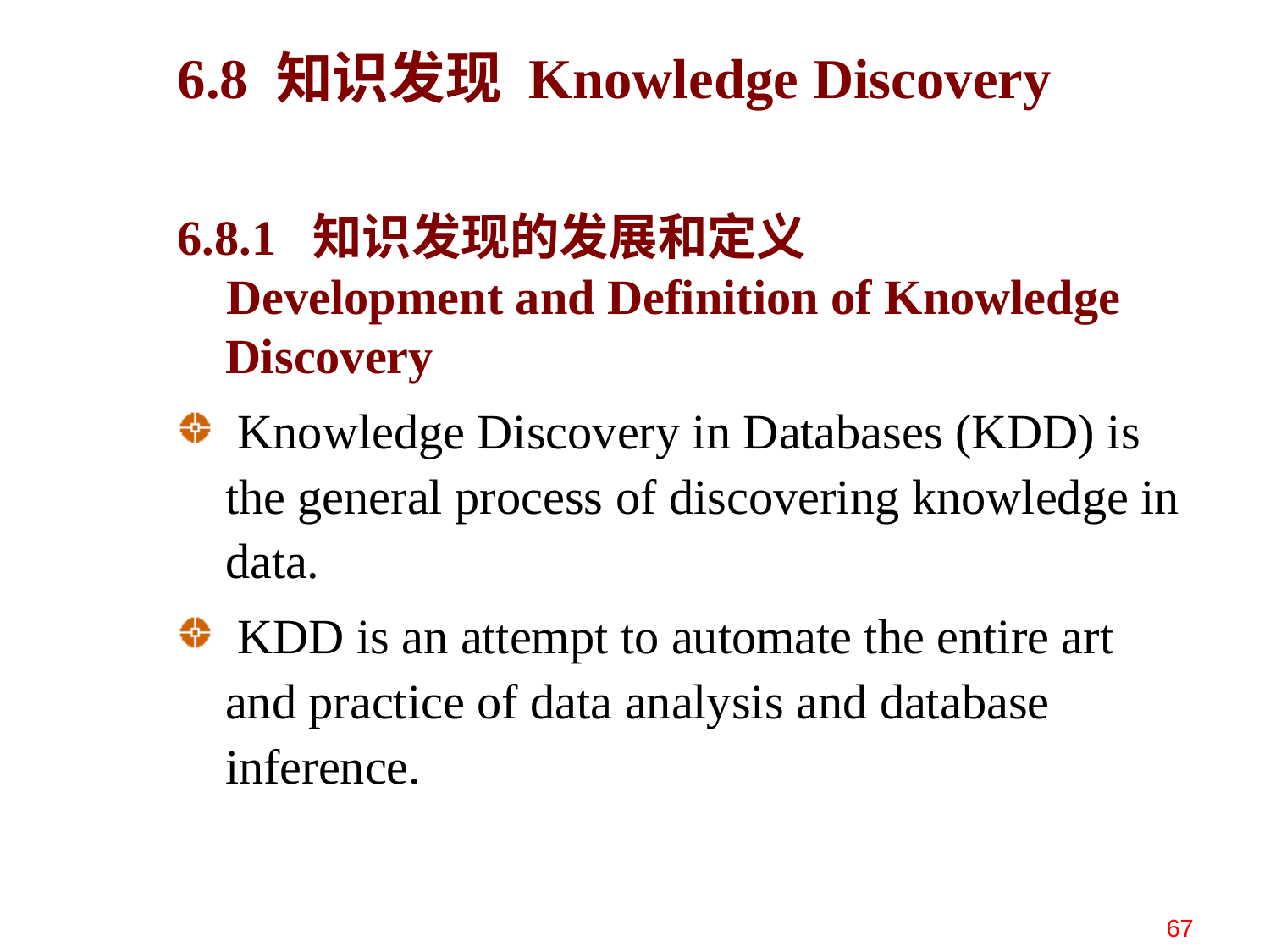

6.8 知识发现 Knowledge Discovery

6.8.1  知识发现的发展和定义
    Development and Definition of Knowledge Discovery
 Knowledge Discovery in Databases (KDD) is the general process of discovering knowledge in data.
 KDD is an attempt to automate the entire art and practice of data analysis and database inference.
67